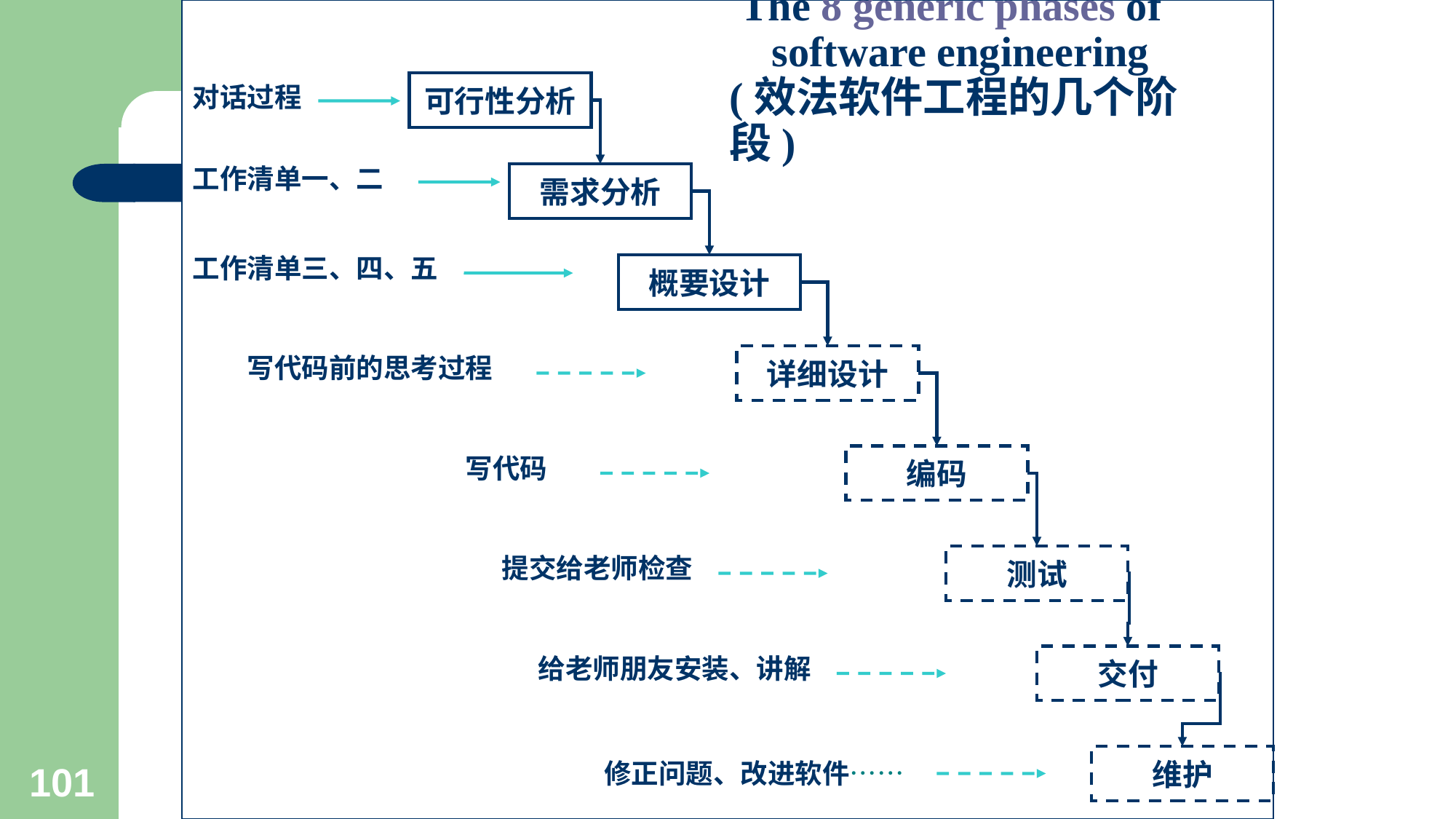

# The 8 generic phases of software engineering (效法软件工程的几个阶段)
可行性分析
对话过程

工作清单一、二
需求分析

工作清单三、四、五
概要设计

详细设计
写代码前的思考过程

编码
写代码

测试
提交给老师检查

交付
给老师朋友安装、讲解

维护
修正问题、改进软件……
101